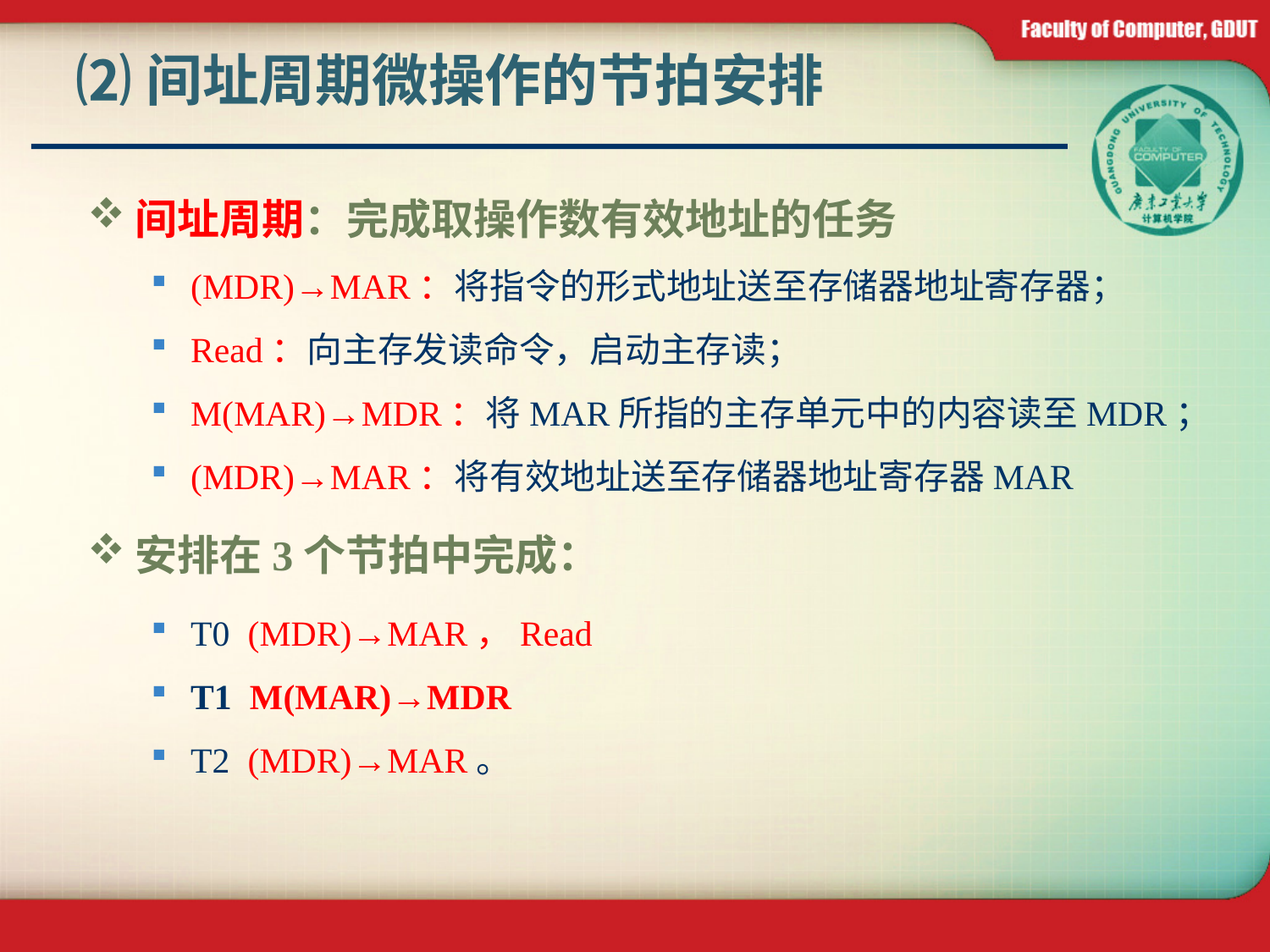

# ⑵间址周期微操作的节拍安排
间址周期：完成取操作数有效地址的任务
(MDR)→MAR：将指令的形式地址送至存储器地址寄存器；
Read：向主存发读命令，启动主存读；
M(MAR)→MDR：将MAR所指的主存单元中的内容读至MDR；
(MDR)→MAR：将有效地址送至存储器地址寄存器MAR
安排在3个节拍中完成：
T0  (MDR)→MAR，Read
T1  M(MAR)→MDR
T2  (MDR)→MAR。